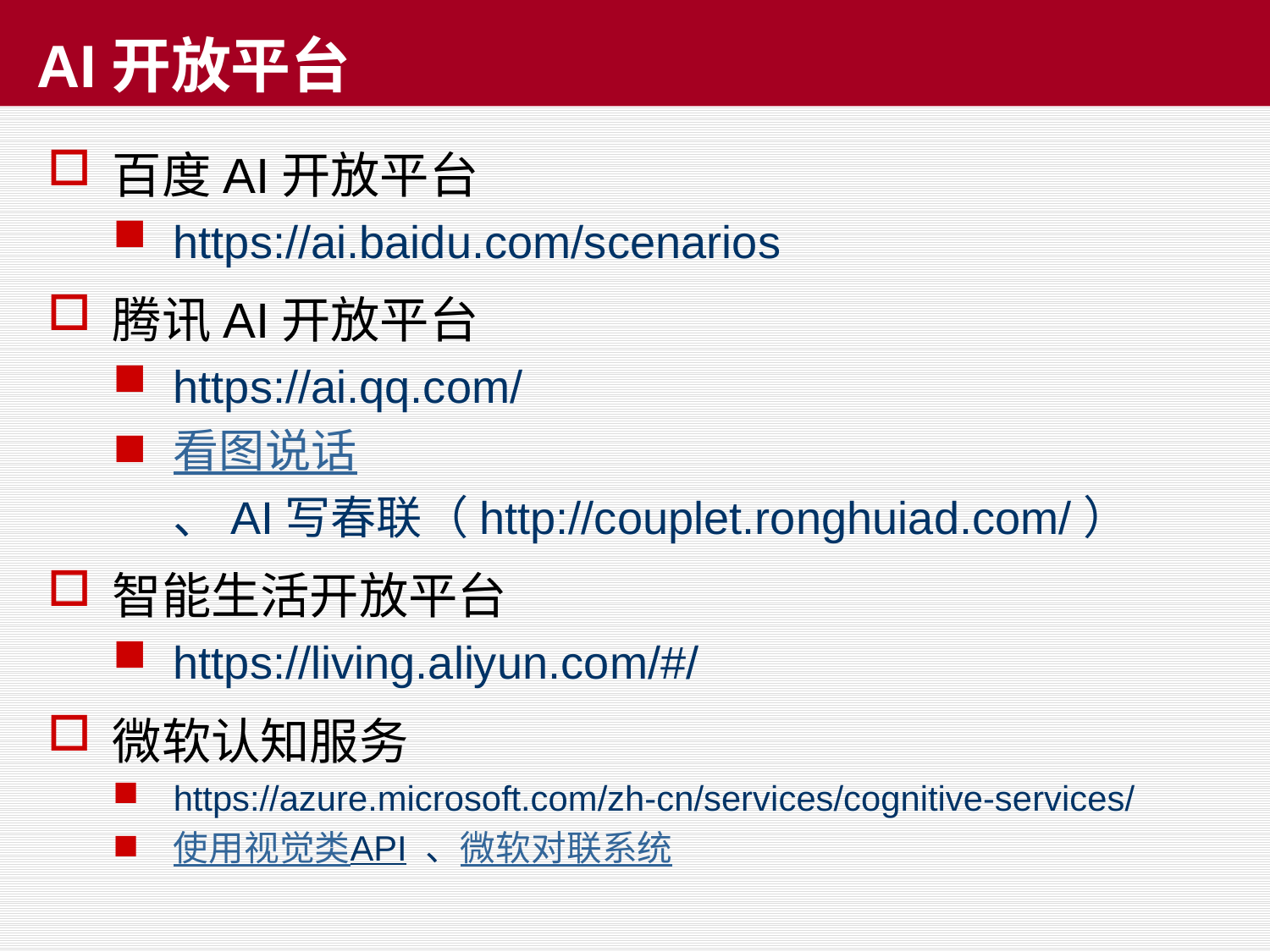

# AI开放平台
百度AI开放平台
https://ai.baidu.com/scenarios
腾讯AI开放平台
https://ai.qq.com/
看图说话 、AI写春联（http://couplet.ronghuiad.com/）
智能生活开放平台
https://living.aliyun.com/#/
微软认知服务
https://azure.microsoft.com/zh-cn/services/cognitive-services/
使用视觉类API 、微软对联系统